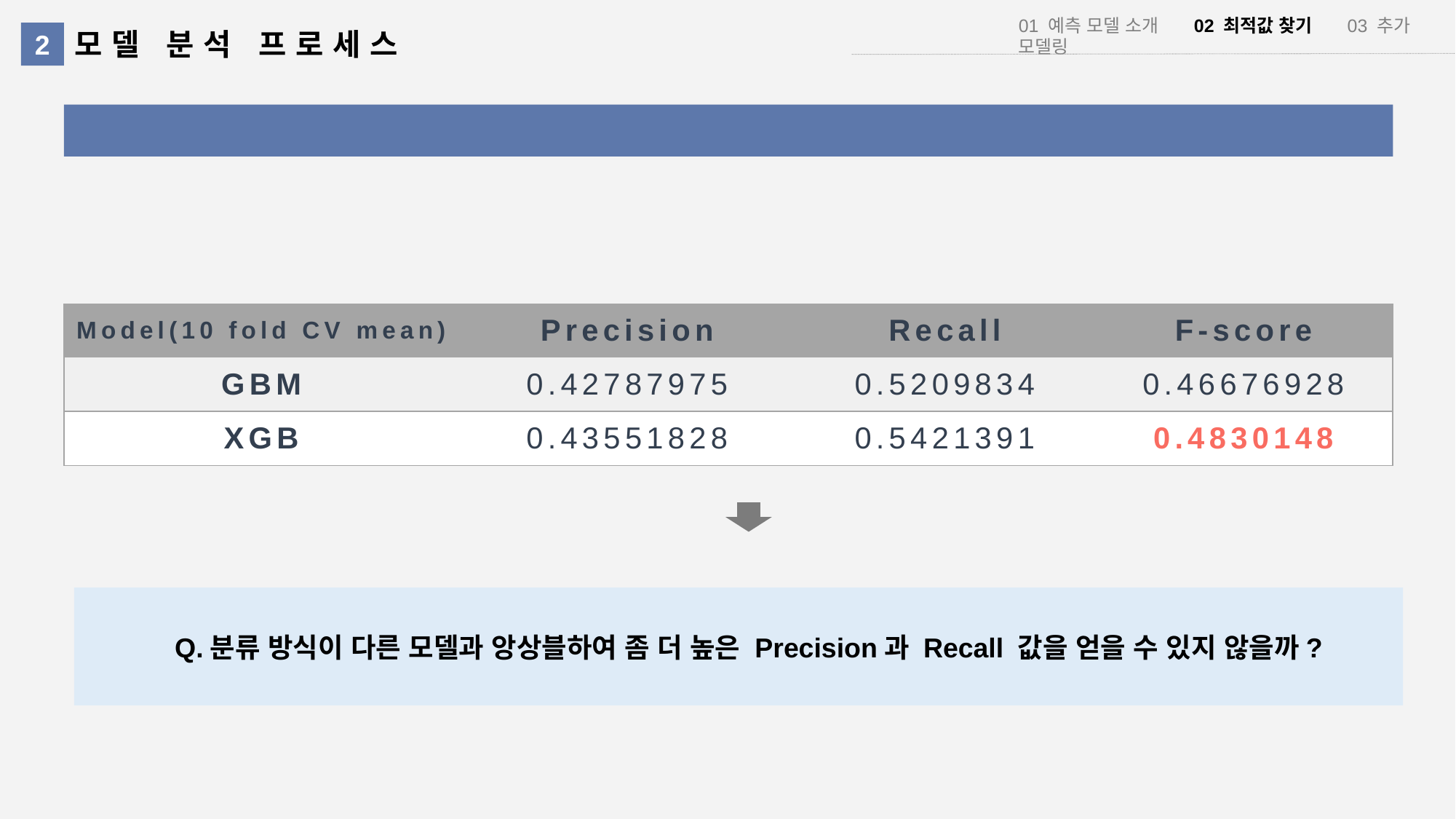

01 예측 모델 소개      02 최적값 찾기      03 추가 모델링
모델 분석 프로세스
2
GBM모델과 XGB모델의 F-Score
| Model(10 fold CV mean) | Precision | Recall | F-score |
| --- | --- | --- | --- |
| GBM | 0.42787975 | 0.5209834 | 0.46676928 |
| XGB | 0.43551828 | 0.5421391 | 0.4830148 |

Q.분류 방식이 다른 모델과 앙상블하여 좀 더 높은 Precision과 Recall 값을 얻을 수 있지 않을까?